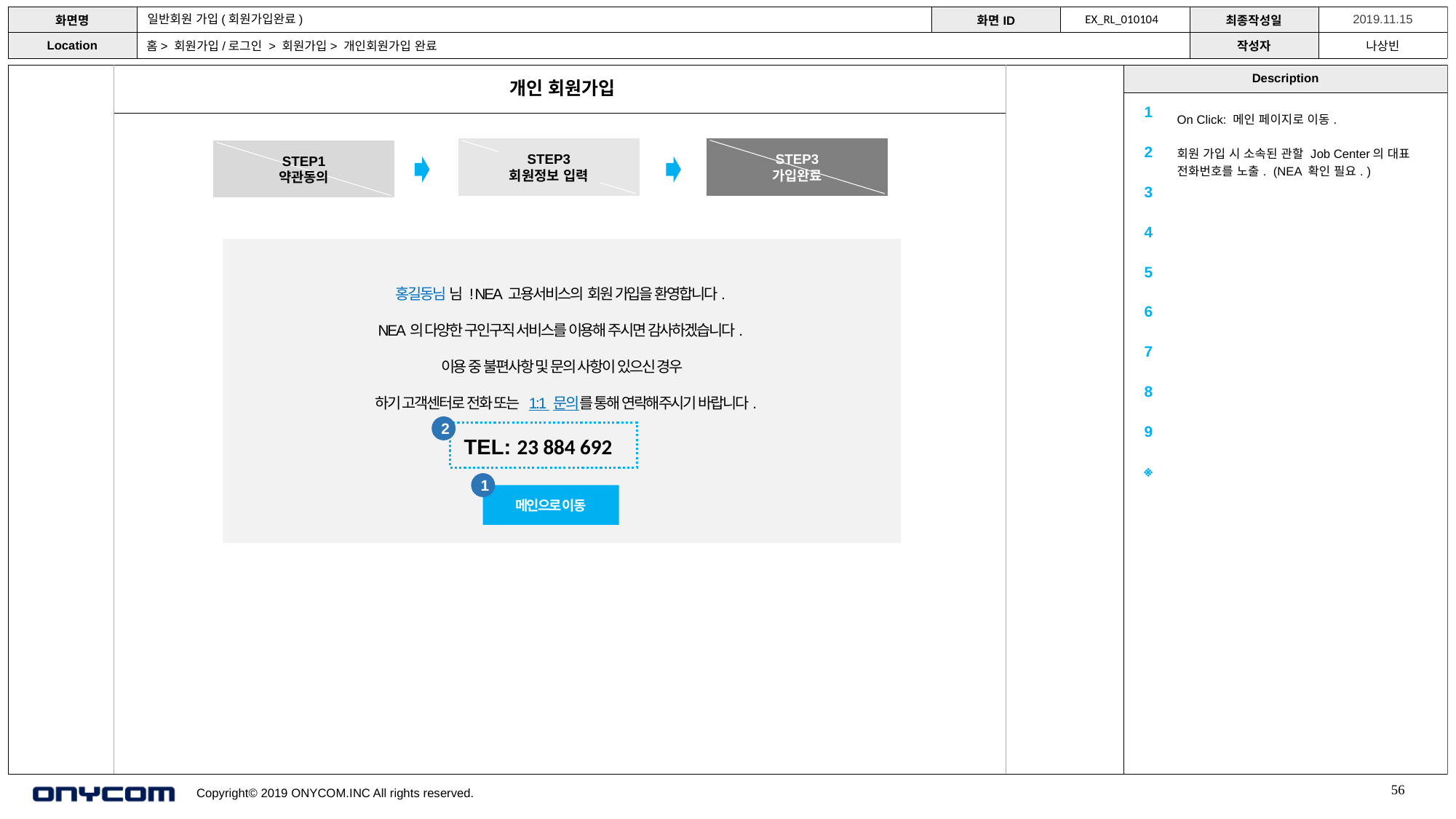

일반회원 가입(회원가입완료)
EX_RL_010104
홈> 회원가입/로그인 > 회원가입> 개인회원가입 완료
개인 회원가입
| 1 | On Click: 메인 페이지로 이동. |
| --- | --- |
| 2 | 회원 가입 시 소속된 관할 Job Center의 대표 전화번호를 노출. (NEA 확인 필요. ) |
| 3 |  |
| 4 |  |
| 5 |  |
| 6 |  |
| 7 |  |
| 8 |  |
| 9 |  |
| ※ |  |

STEP3
가입완료

STEP3
회원정보 입력

STEP1
약관동의

홍길동님 님 ! NEA 고용서비스의  회원 가입을 환영합니다.

NEA의 다양한 구인구직 서비스를 이용해 주시면 감사하겠습니다.

이용 중 불편사항 및 문의 사항이 있으신 경우

 하기 고객센터로 전화 또는  1:1 문의를 통해 연락해주시기 바랍니다.

2

TEL: 23 884 692
1
메인으로 이동
56